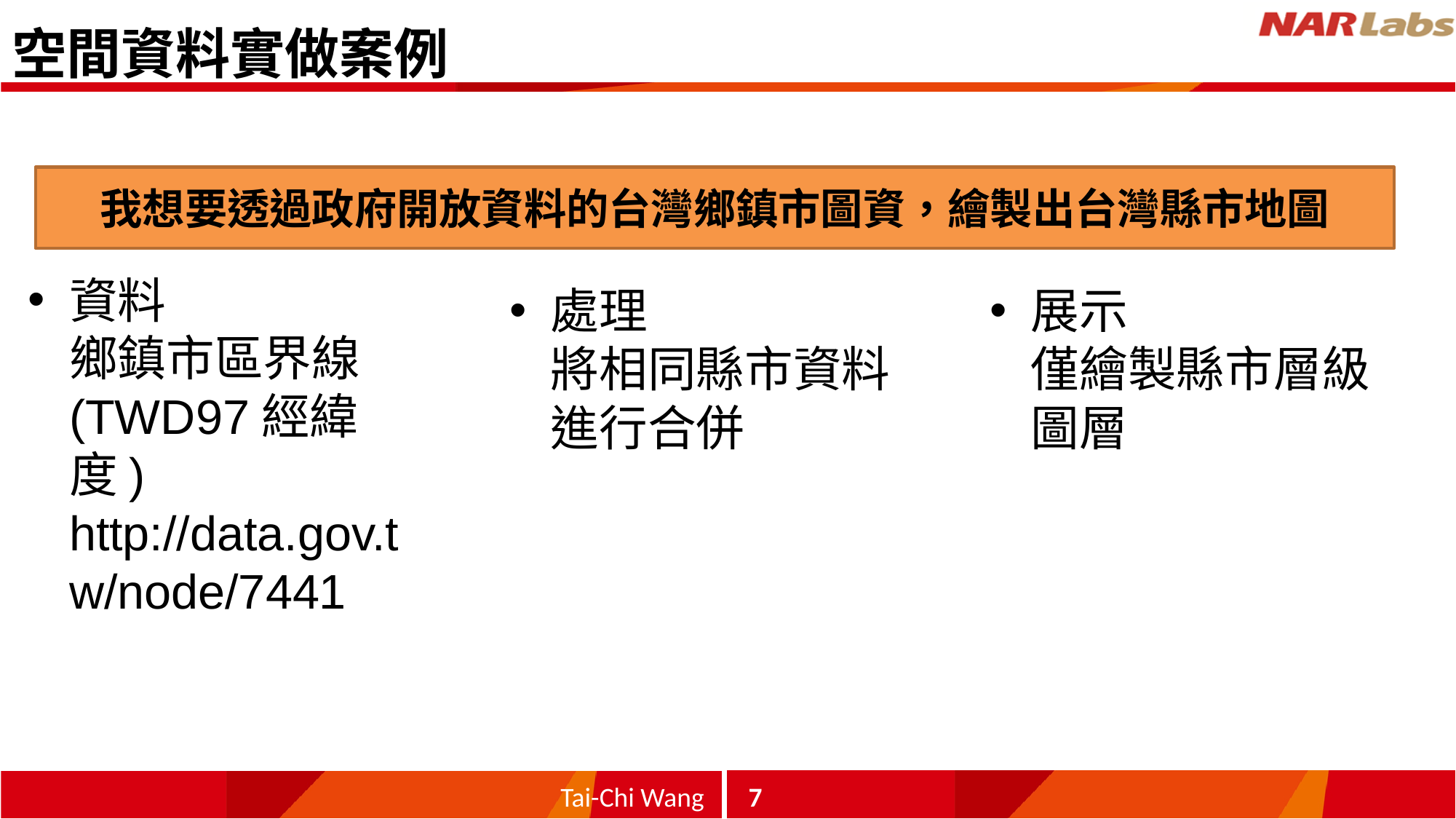

# 空間資料實做案例
我想要透過政府開放資料的台灣鄉鎮市圖資，繪製出台灣縣市地圖
資料
鄉鎮市區界線(TWD97經緯度)  http://data.gov.tw/node/7441
處理
將相同縣市資料進行合併
展示
僅繪製縣市層級圖層